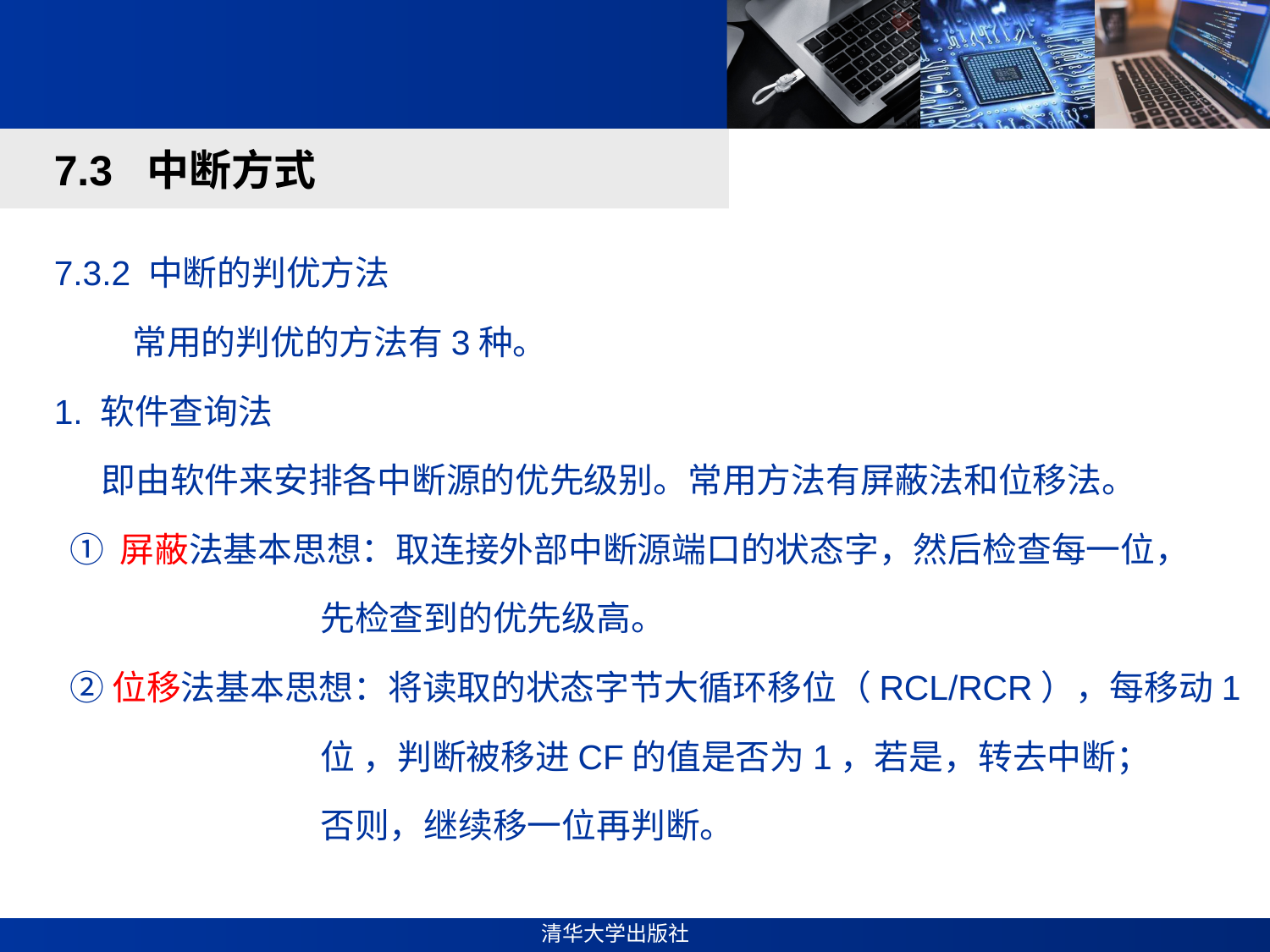

#
7.3  中断方式
7.3.2 中断的判优方法
         常用的判优的方法有3种。1. 软件查询法
     即由软件来安排各中断源的优先级别。常用方法有屏蔽法和位移法。
  ① 屏蔽法基本思想：取连接外部中断源端口的状态字，然后检查每一位，
                                 先检查到的优先级高。
  ②位移法基本思想：将读取的状态字节大循环移位（RCL/RCR），每移动1
                                 位 ，判断被移进CF的值是否为1，若是，转去中断；
                                 否则，继续移一位再判断。